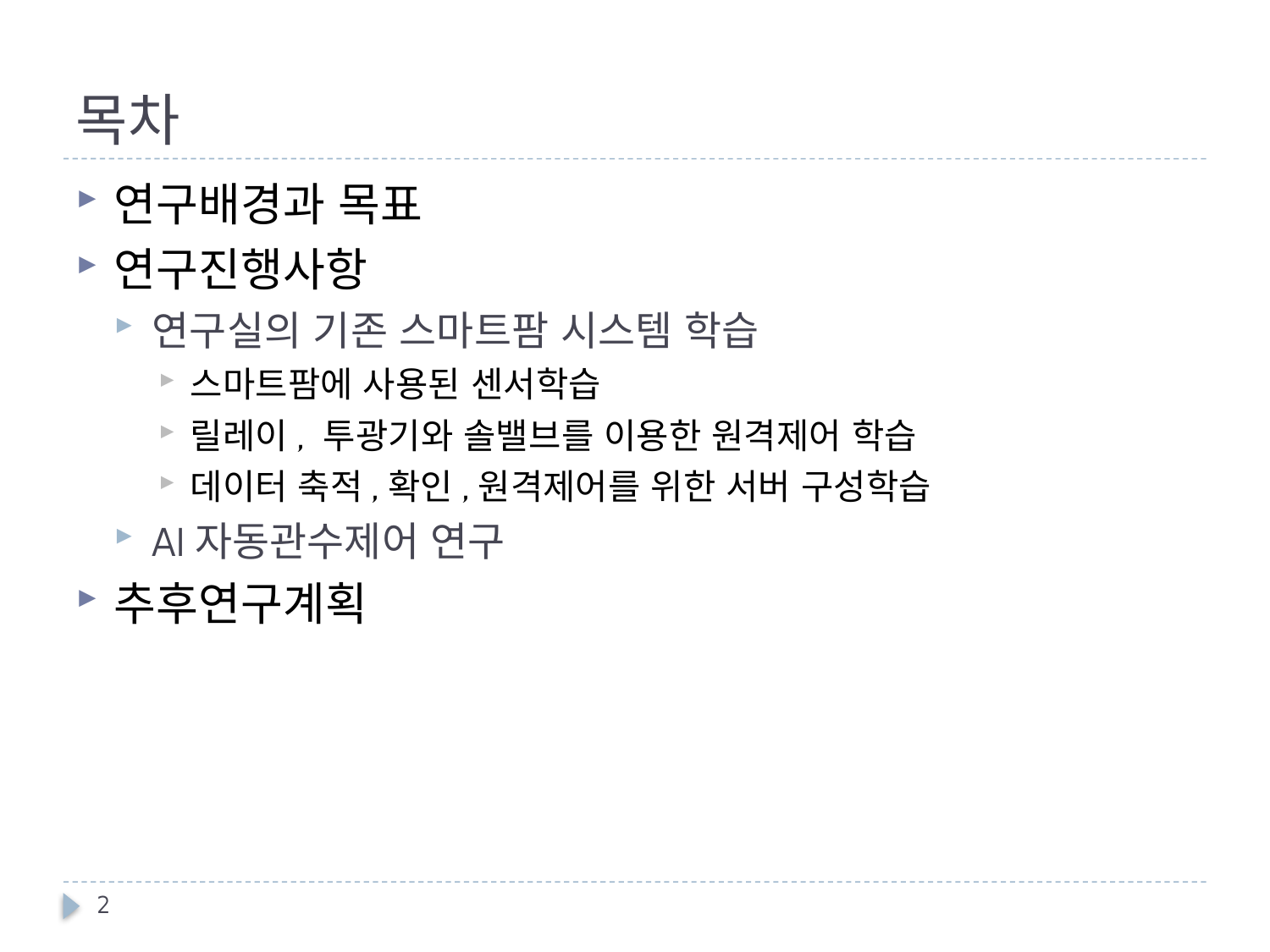

# 목차
연구배경과 목표
연구진행사항
연구실의 기존 스마트팜 시스템 학습
스마트팜에 사용된 센서학습
릴레이, 투광기와 솔밸브를 이용한 원격제어 학습
데이터 축적,확인,원격제어를 위한 서버 구성학습
AI자동관수제어 연구
추후연구계획
2